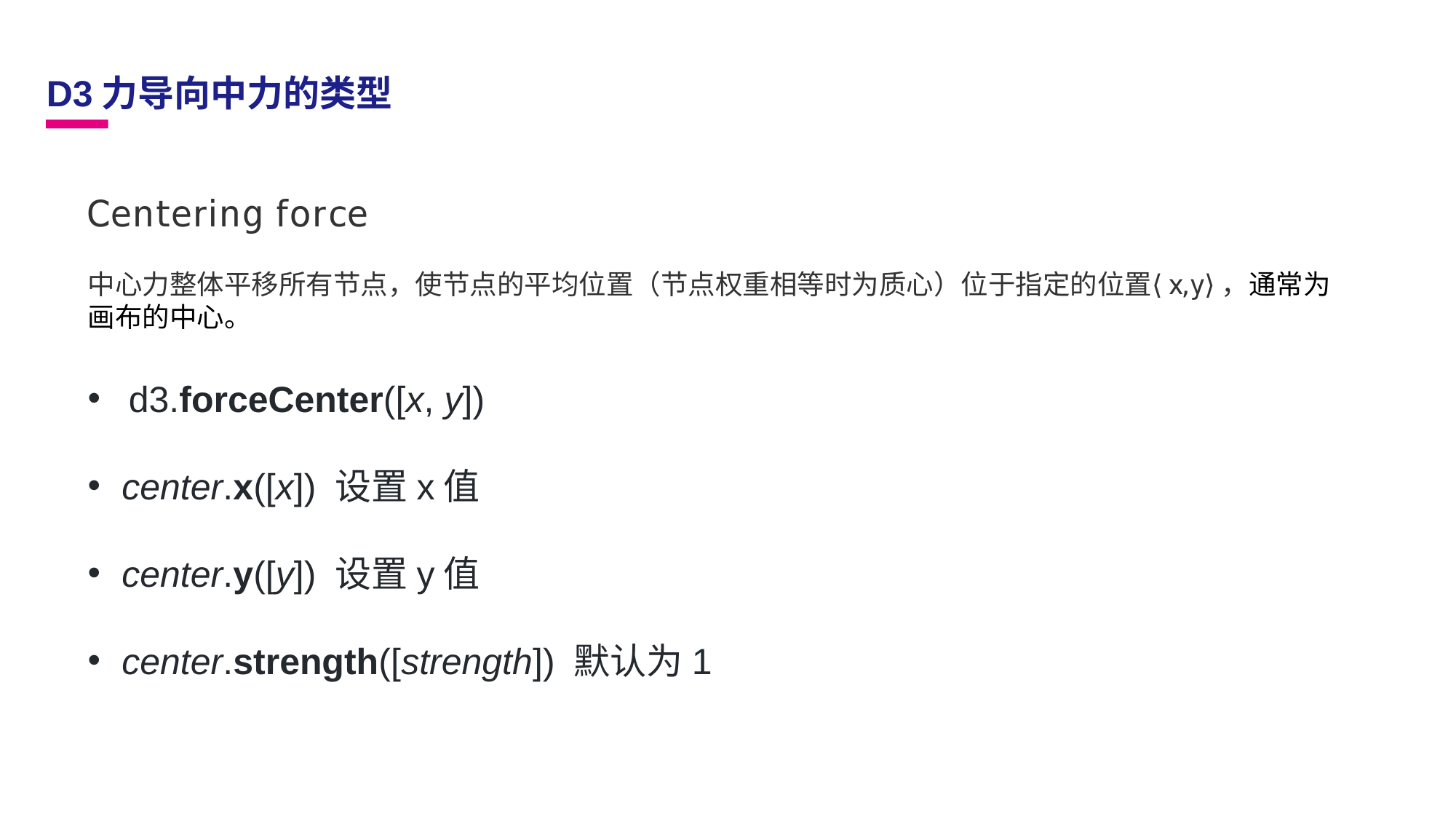

D3力导向中力的类型

Centering force
中心力整体平移所有节点，使节点的平均位置（节点权重相等时为质心）位于指定的位置⟨x,y⟩，通常为画布的中心。
d3.forceCenter([x, y])
center.x([x]) 设置x值
center.y([y]) 设置y值
center.strength([strength]) 默认为1